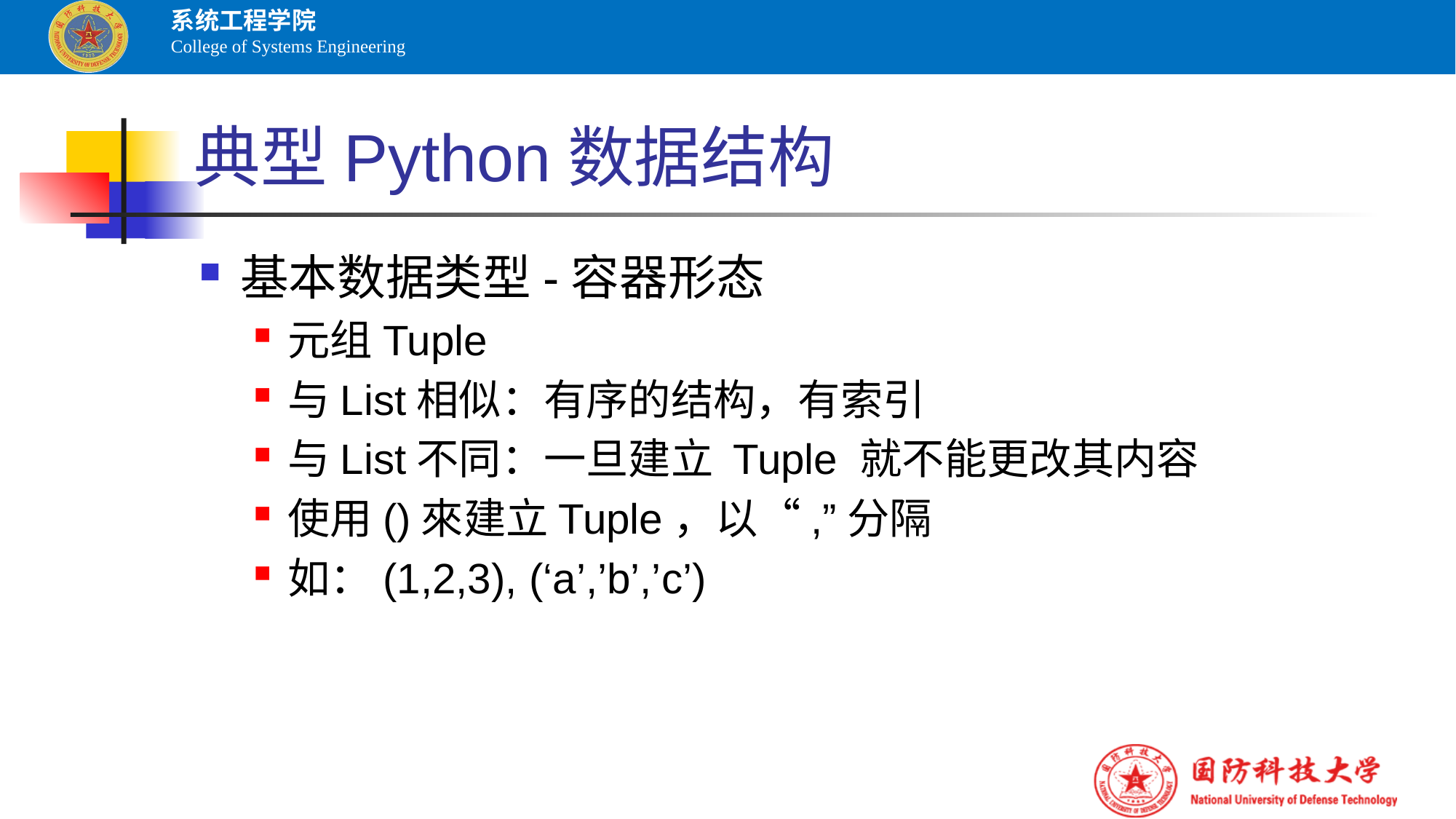

# 典型Python数据结构
基本数据类型-容器形态
元组Tuple
与List相似：有序的结构，有索引
与List不同：一旦建立 Tuple 就不能更改其内容
使用()來建立Tuple，以“,”分隔
如：(1,2,3), (‘a’,’b’,’c’)